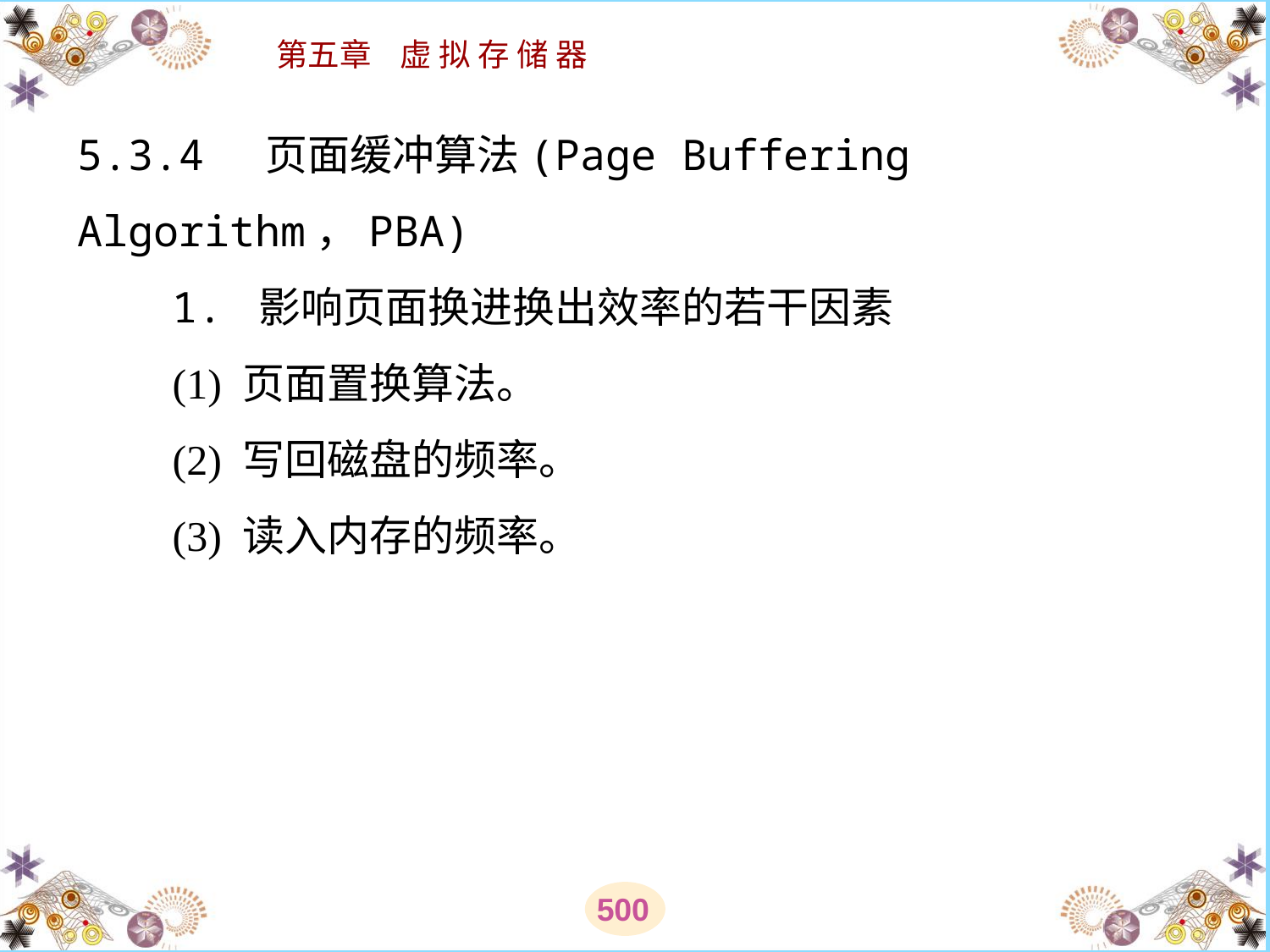

# 5.3.4  页面缓冲算法(Page Buffering Algorithm，PBA) 　　1. 影响页面换进换出效率的若干因素 　　(1) 页面置换算法。 　　(2) 写回磁盘的频率。 　　(3) 读入内存的频率。